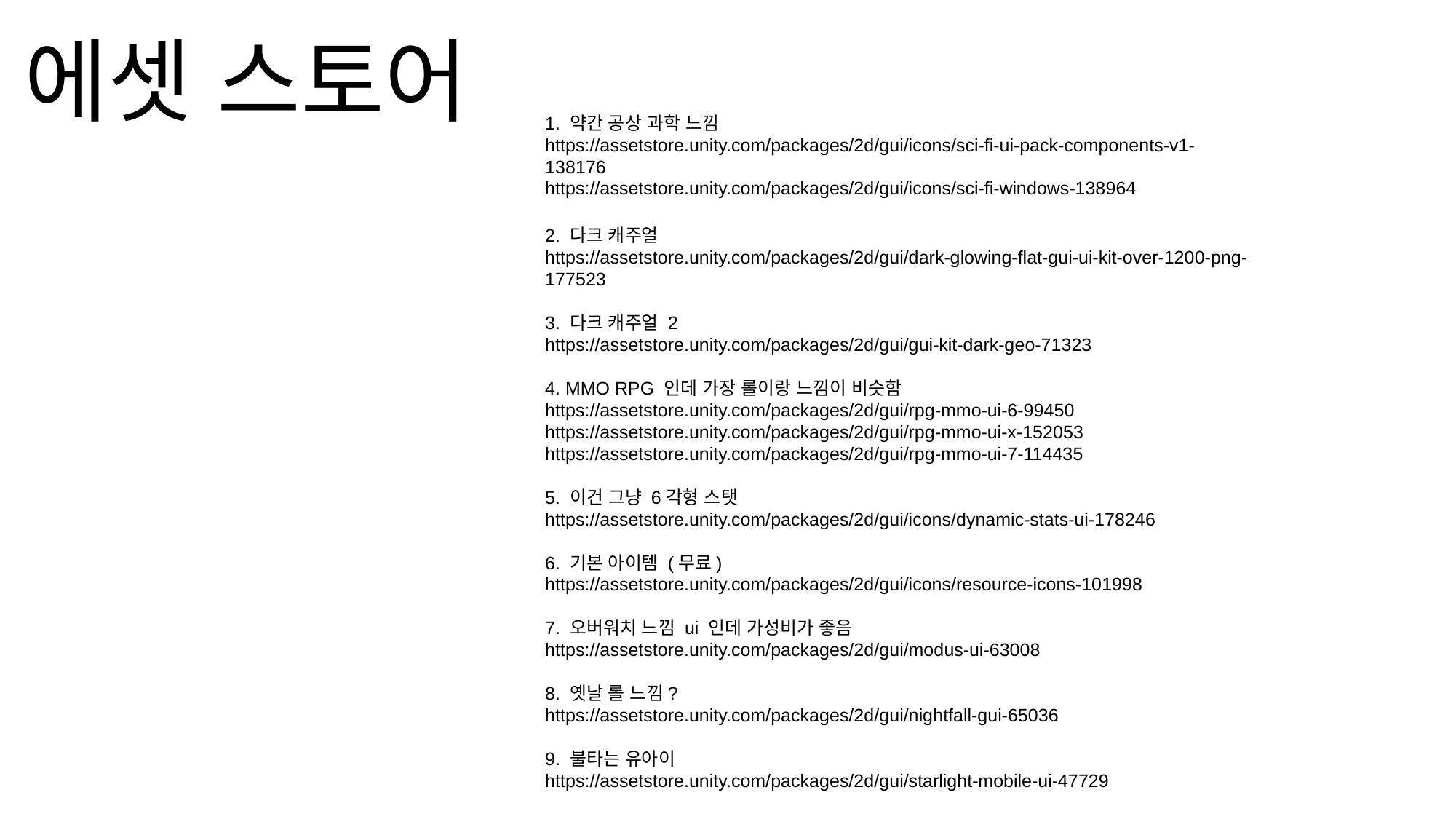

# 에셋 스토어
1. 약간 공상 과학 느낌
https://assetstore.unity.com/packages/2d/gui/icons/sci-fi-ui-pack-components-v1-138176
https://assetstore.unity.com/packages/2d/gui/icons/sci-fi-windows-138964

2. 다크 캐주얼
https://assetstore.unity.com/packages/2d/gui/dark-glowing-flat-gui-ui-kit-over-1200-png-177523

3. 다크 캐주얼 2
https://assetstore.unity.com/packages/2d/gui/gui-kit-dark-geo-71323

4. MMO RPG 인데 가장 롤이랑 느낌이 비슷함
https://assetstore.unity.com/packages/2d/gui/rpg-mmo-ui-6-99450
https://assetstore.unity.com/packages/2d/gui/rpg-mmo-ui-x-152053
https://assetstore.unity.com/packages/2d/gui/rpg-mmo-ui-7-114435

5. 이건 그냥 6각형 스탯
https://assetstore.unity.com/packages/2d/gui/icons/dynamic-stats-ui-178246

6. 기본 아이템 (무료)
https://assetstore.unity.com/packages/2d/gui/icons/resource-icons-101998

7. 오버워치 느낌 ui 인데 가성비가 좋음
https://assetstore.unity.com/packages/2d/gui/modus-ui-63008

8. 옛날 롤 느낌?
https://assetstore.unity.com/packages/2d/gui/nightfall-gui-65036

9. 불타는 유아이
https://assetstore.unity.com/packages/2d/gui/starlight-mobile-ui-47729